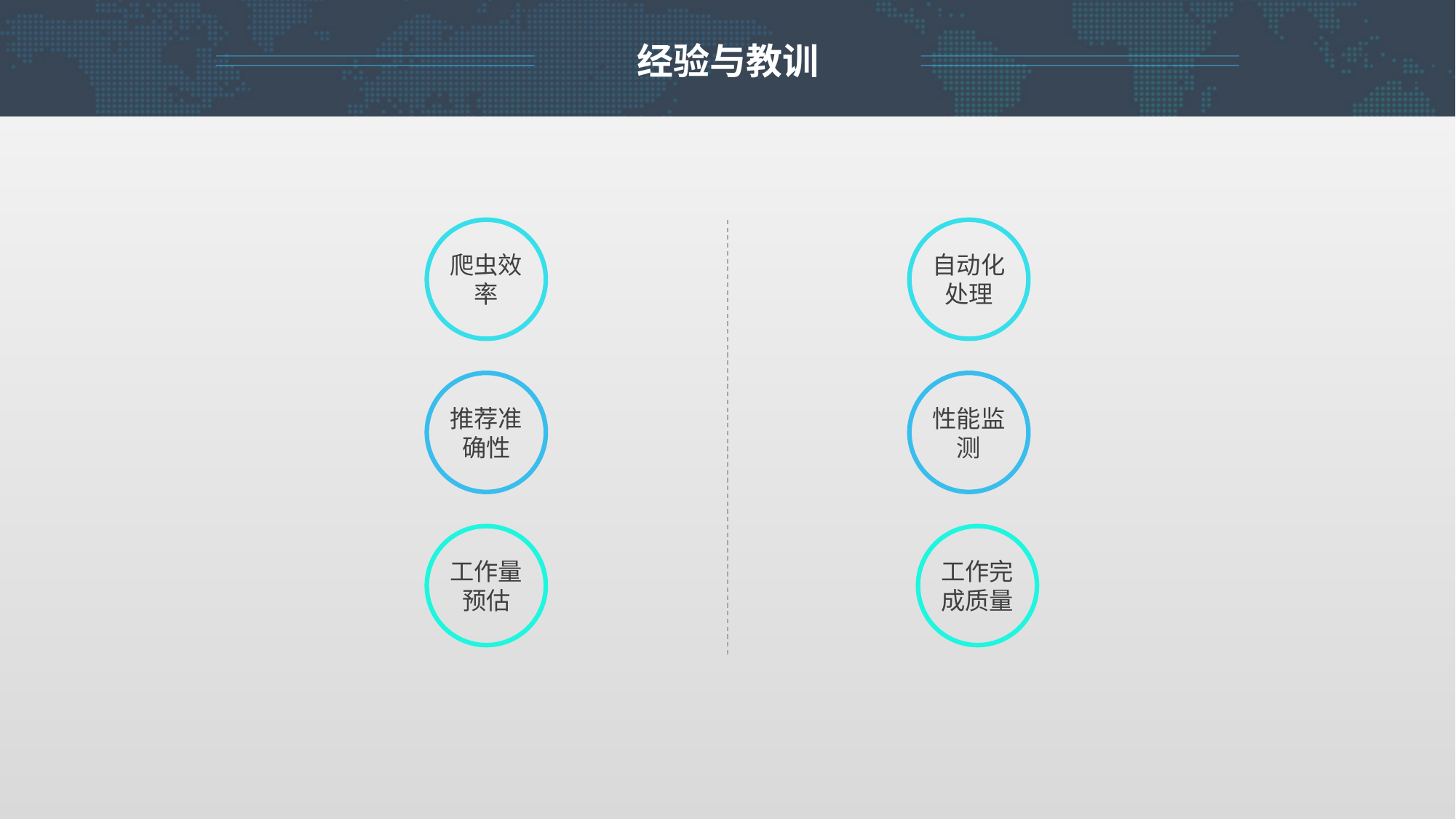

经验与教训
爬虫效率
自动化处理
推荐准确性
性能监测
工作量预估
工作完成质量